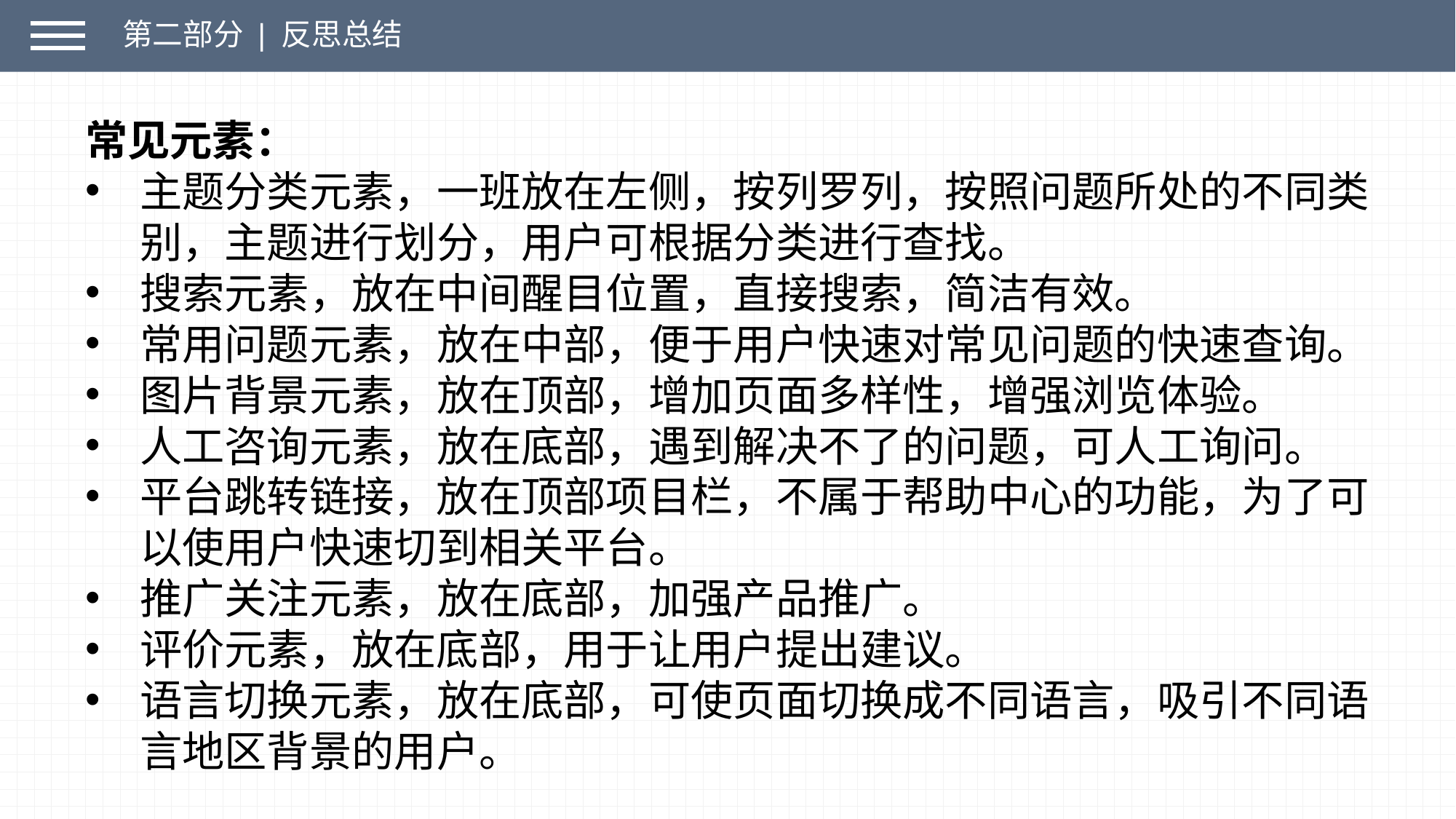

第二部分 | 反思总结
常见元素：
主题分类元素，一班放在左侧，按列罗列，按照问题所处的不同类别，主题进行划分，用户可根据分类进行查找。
搜索元素，放在中间醒目位置，直接搜索，简洁有效。
常用问题元素，放在中部，便于用户快速对常见问题的快速查询。
图片背景元素，放在顶部，增加页面多样性，增强浏览体验。
人工咨询元素，放在底部，遇到解决不了的问题，可人工询问。
平台跳转链接，放在顶部项目栏，不属于帮助中心的功能，为了可以使用户快速切到相关平台。
推广关注元素，放在底部，加强产品推广。
评价元素，放在底部，用于让用户提出建议。
语言切换元素，放在底部，可使页面切换成不同语言，吸引不同语言地区背景的用户。